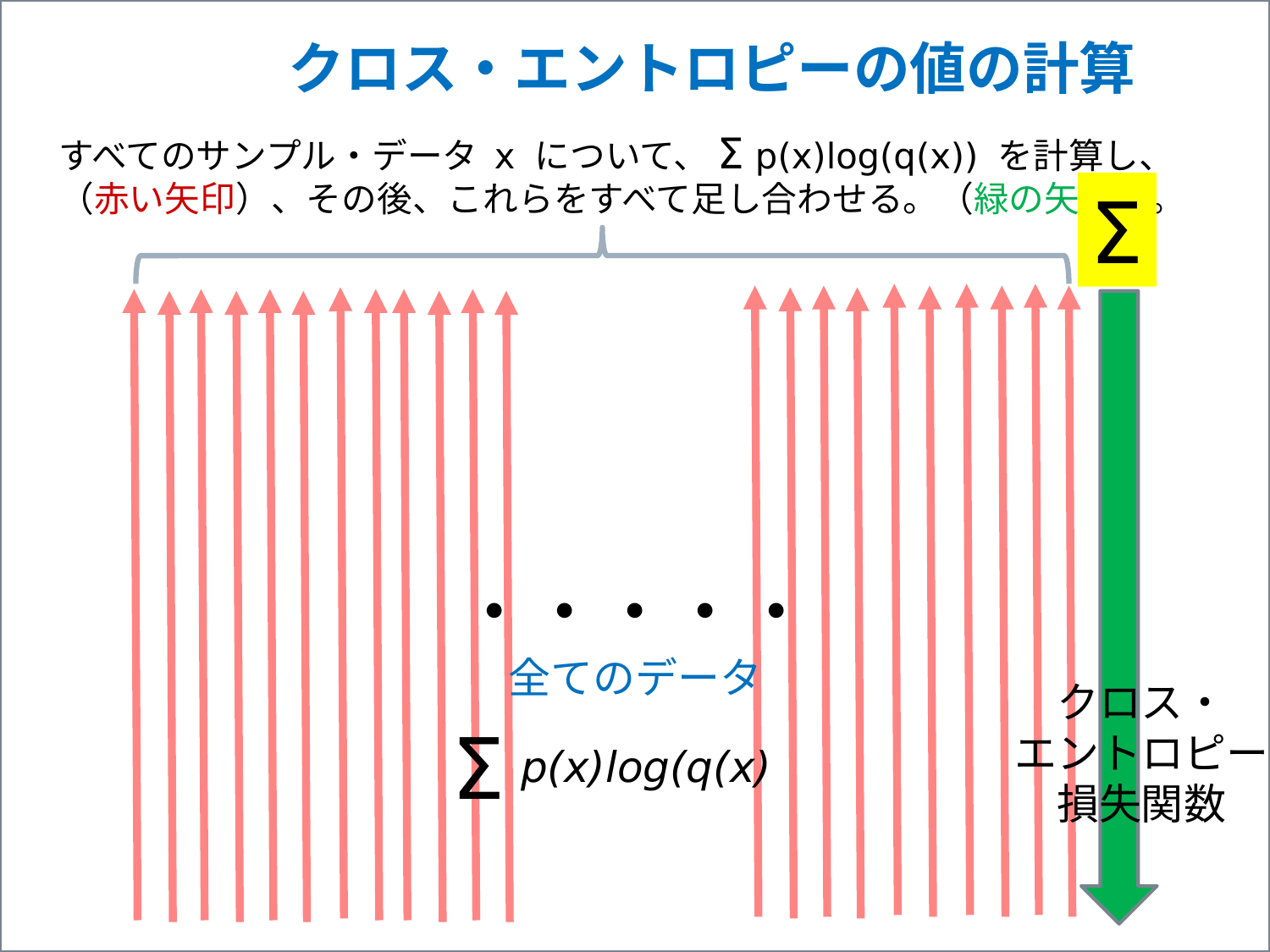

クロス・エントロピーの値の計算
すべてのサンプル・データ x について、Σ p(x)log(q(x)) を計算し、
（赤い矢印）、その後、これらをすべて足し合わせる。（緑の矢印）。
Σ

・・・・・
全てのデータ
クロス・
エントロピー
損失関数
Σ
p(x)log(q(x)